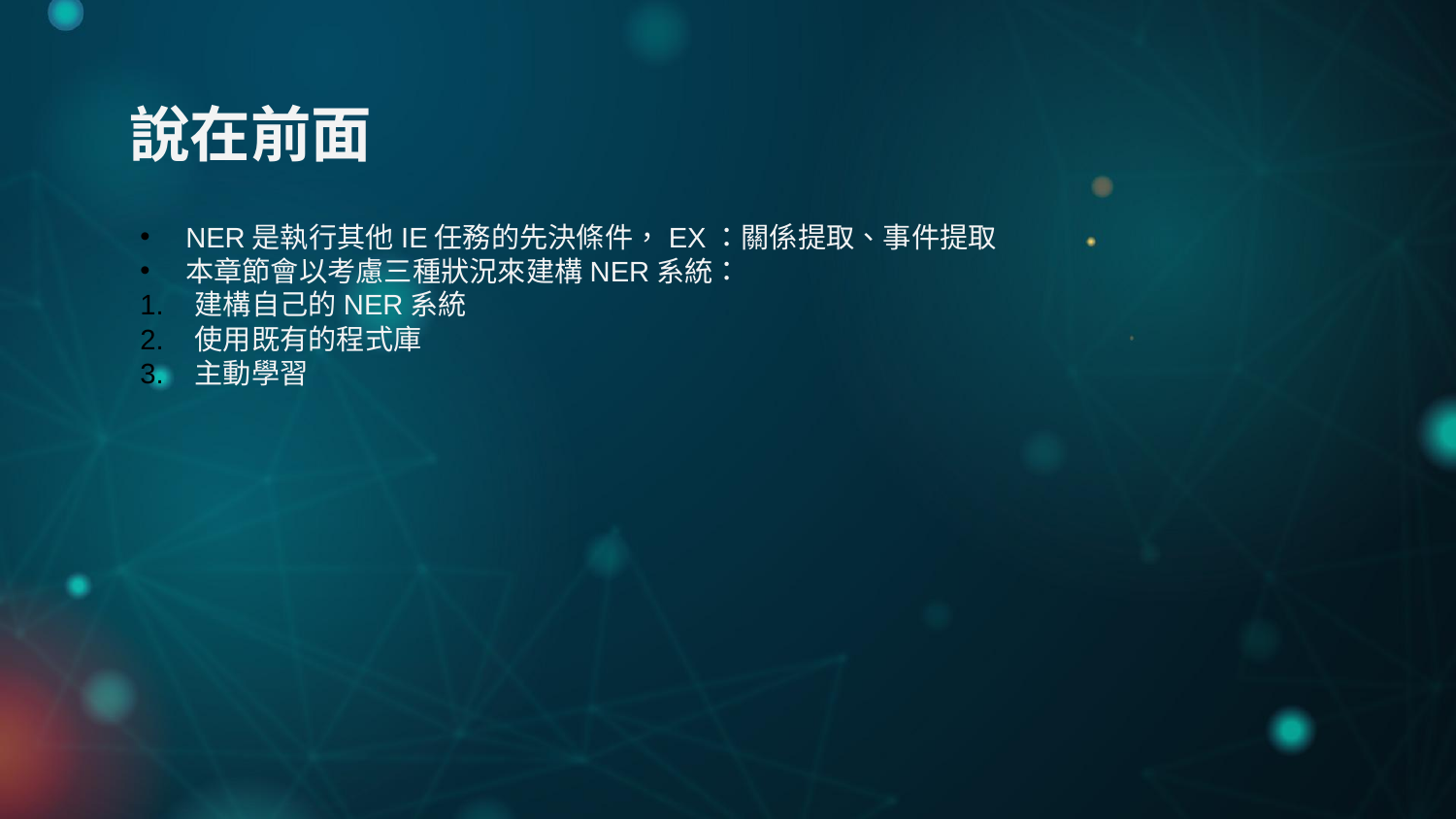

# 說在前面
NER是執行其他IE任務的先決條件，EX：關係提取、事件提取
本章節會以考慮三種狀況來建構NER系統：
建構自己的NER系統
使用既有的程式庫
主動學習